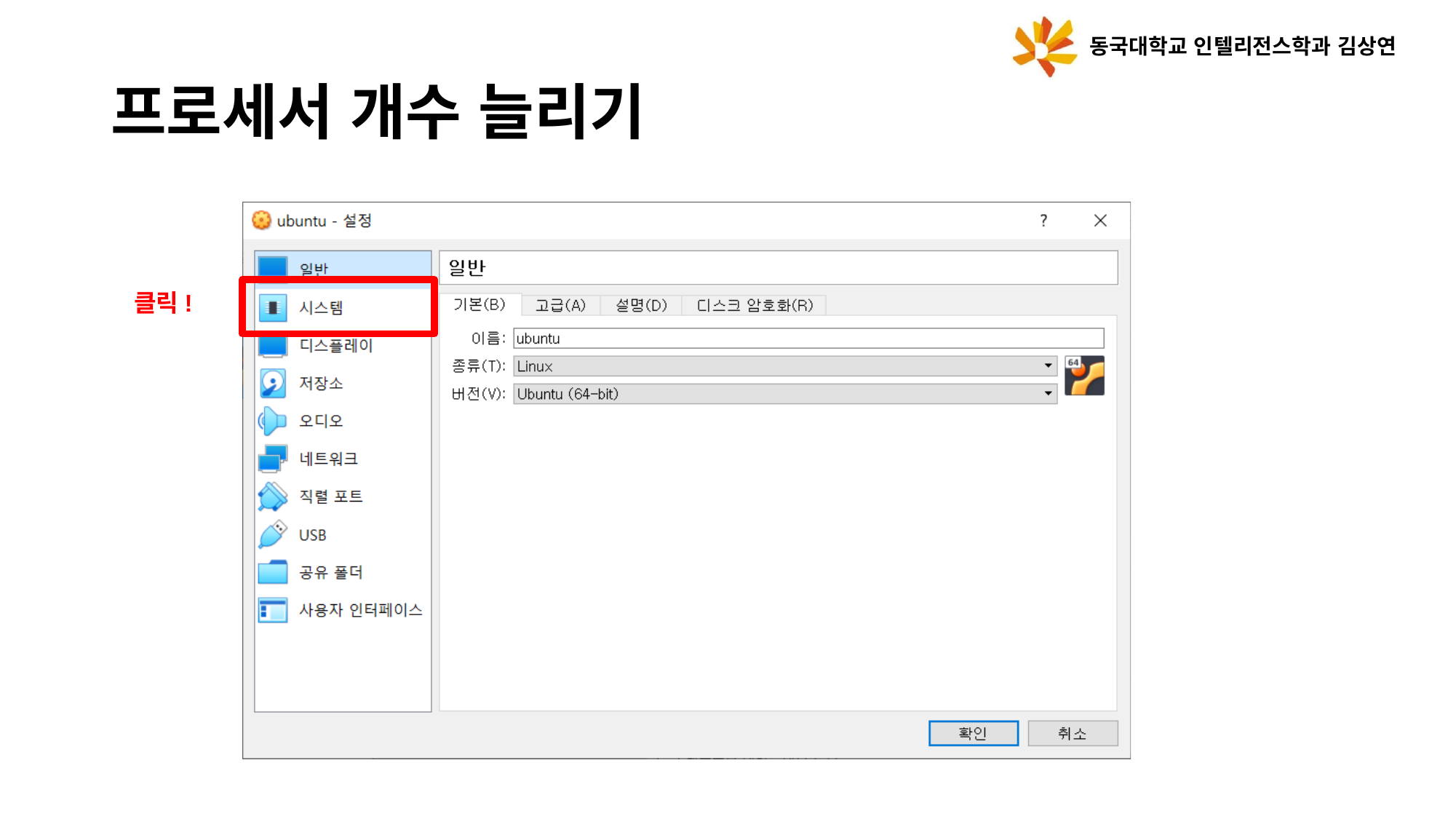

동국대학교 인텔리전스학과 김상연
프로세서 개수 늘리기

클릭!